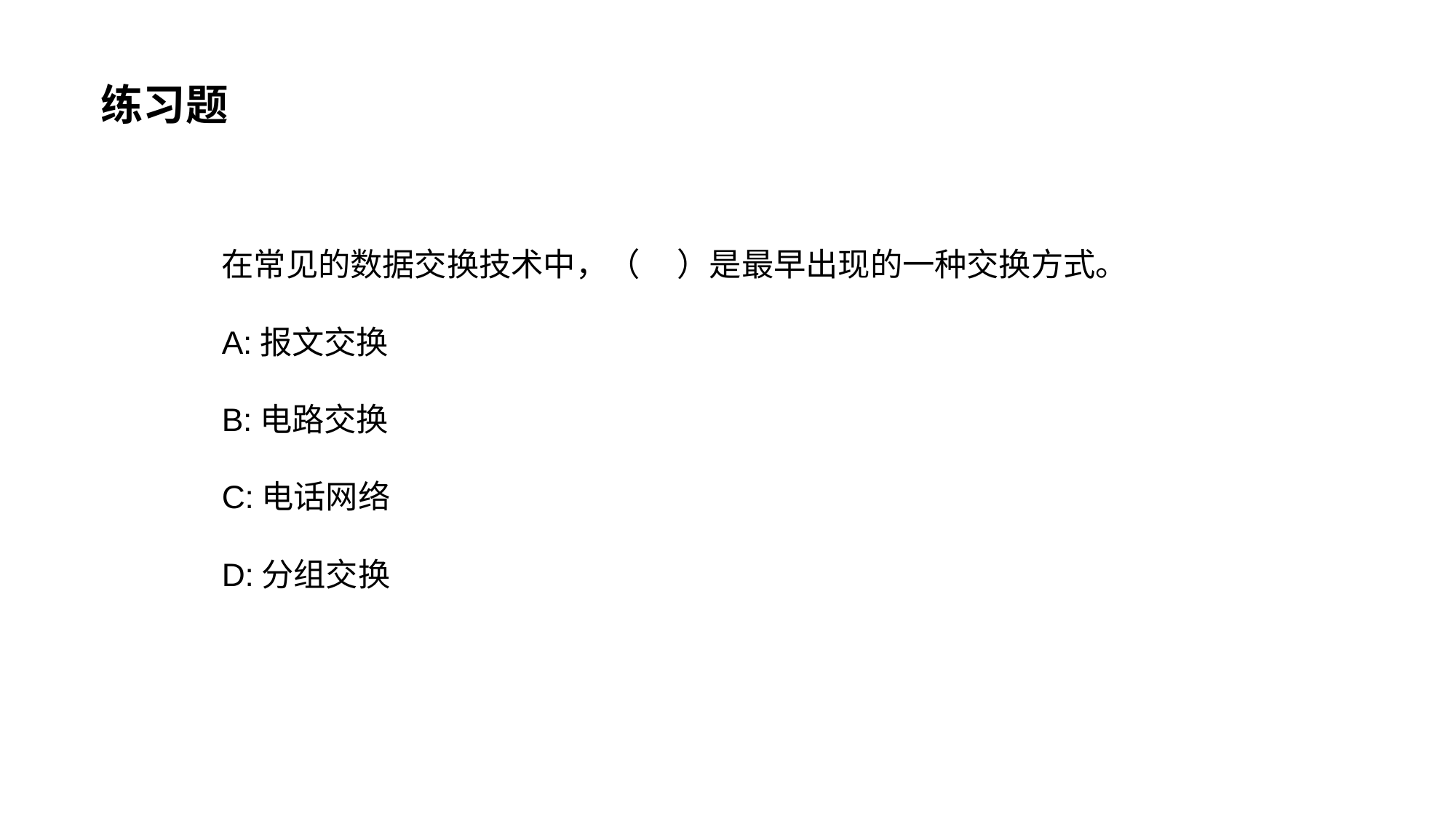

练习题
在常见的数据交换技术中，（B）是最早出现的一种交换方式。

A:报文交换

B:电路交换

C:电话网络

D:分组交换